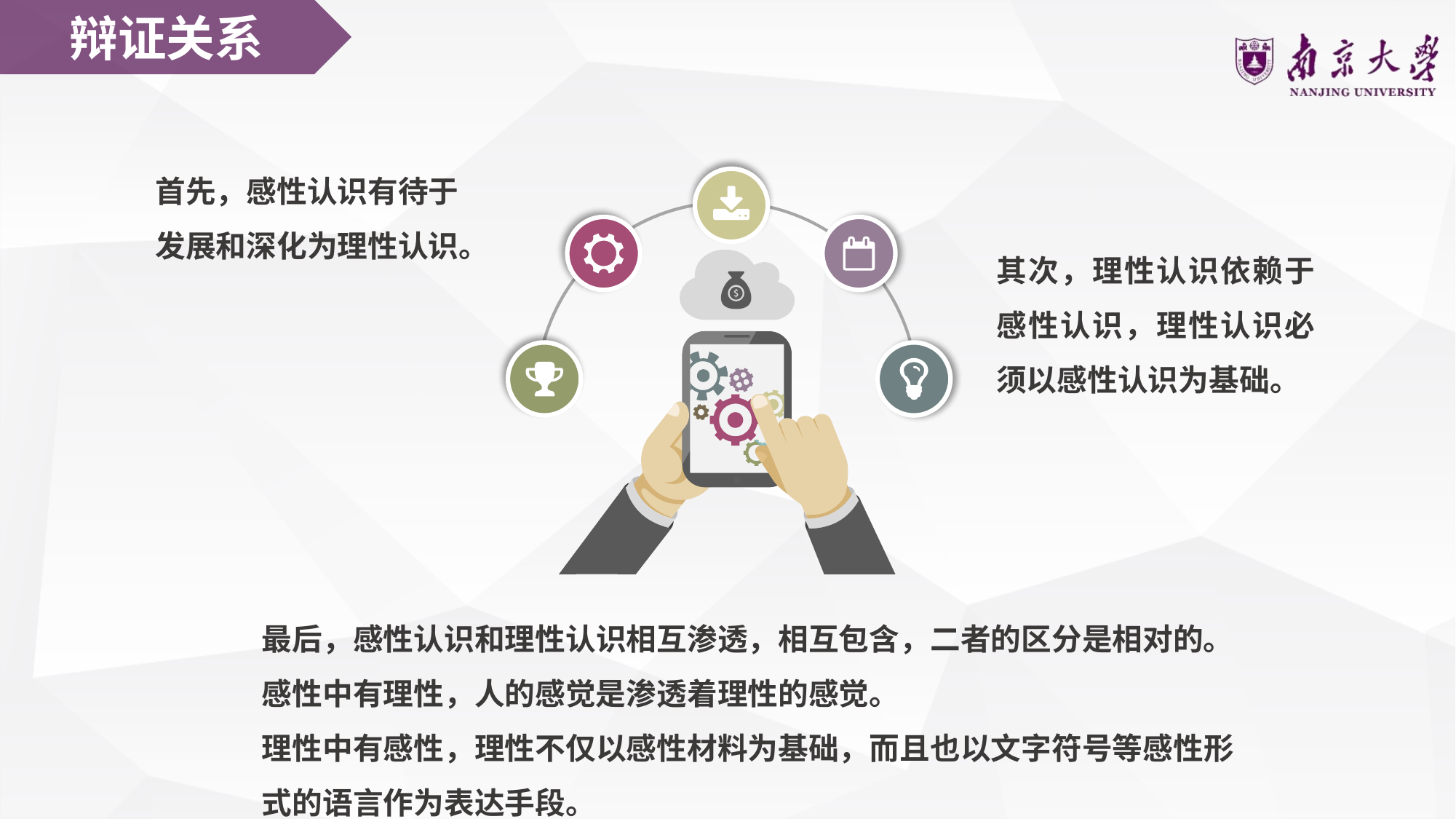

辩证关系
首先，感性认识有待于发展和深化为理性认识。

其次，理性认识依赖于感性认识，理性认识必须以感性认识为基础。

最后，感性认识和理性认识相互渗透，相互包含，二者的区分是相对的。
感性中有理性，人的感觉是渗透着理性的感觉。
理性中有感性，理性不仅以感性材料为基础，而且也以文字符号等感性形式的语言作为表达手段。